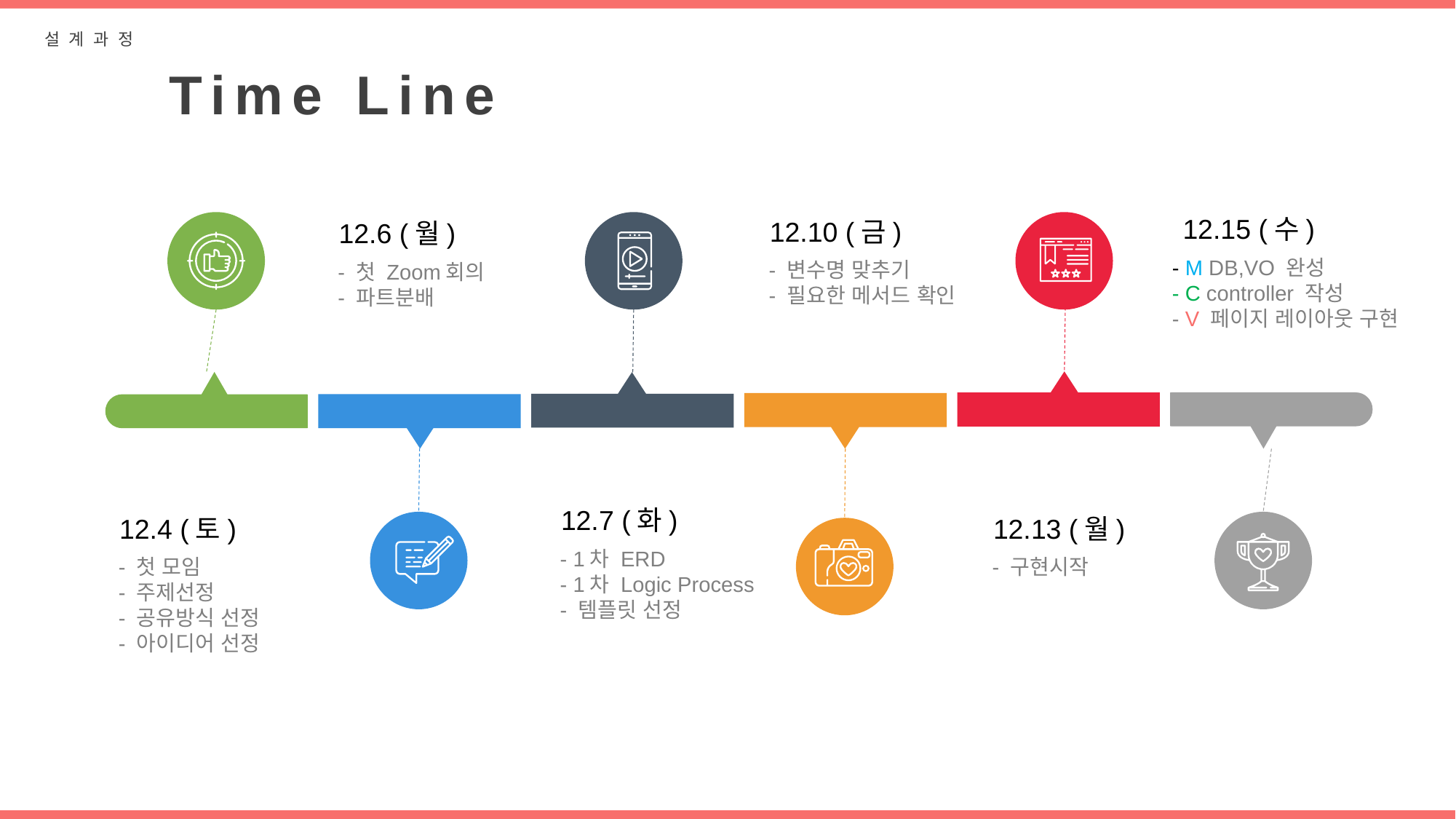

설계과정
Time Line
12.15 (수)
12.10 (금)
12.6 (월)

- M DB,VO 완성
- C controller 작성
- V 페이지 레이아웃 구현

- 변수명 맞추기
- 필요한 메서드 확인

- 첫 Zoom회의
- 파트분배

12.7 (화)
12.4 (토)
12.13 (월)

- 1차 ERD
- 1차 Logic Process
- 템플릿 선정
- 첫 모임
- 주제선정
- 공유방식 선정
- 아이디어 선정
- 구현시작